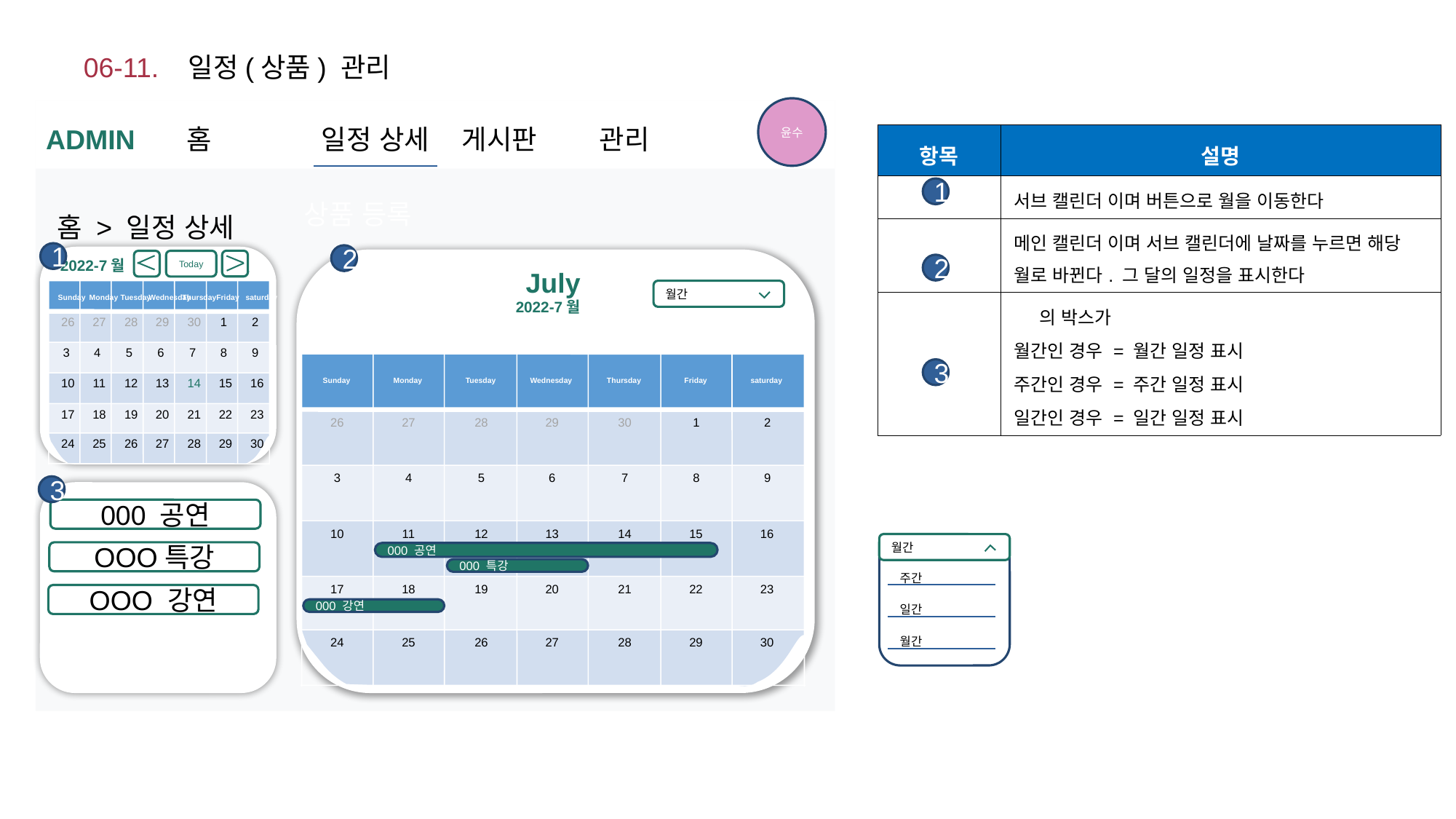

06-11.   일정(상품) 관리
윤수

ADMIN
홈
 일정 상세
게시판
관리
| 항목 | 설명 |
| --- | --- |
|  | 서브 캘린더 이며 버튼으로 월을 이동한다 |
|  | 메인 캘린더 이며 서브 캘린더에 날짜를 누르면 해당 월로 바뀐다. 그 달의 일정을 표시한다 |
|  | 의 박스가 월간인 경우 = 월간 일정 표시 주간인 경우 = 주간 일정 표시 일간인 경우 = 일간 일정 표시 |
1
상품 등록
홈 > 일정 상세
1
2

2022-7월

Today
2
July

Sunday
Monday
Tuesday
Wednesday
Thursday
Friday
saturday

26
27
28
29
30
1
2

3
4
5
6
7
8
9

14
10
11
12
13
15
16

17
18
19
20
21
22
23

24
25
26
27
28
29
30

월간
2022-7월

Sunday
Monday
Tuesday
Wednesday
Thursday
Friday
saturday

26
27
28
29
30
1
2

3
4
5
6
7
8
9

10
11
12
13
14
15
16

17
18
19
20
21
22
23

24
25
26
27
28
29
30

3
3

000 공연
월간

OOO특강
000 공연
000 특강
주간
OOO 강연
일간
000 강연
월간